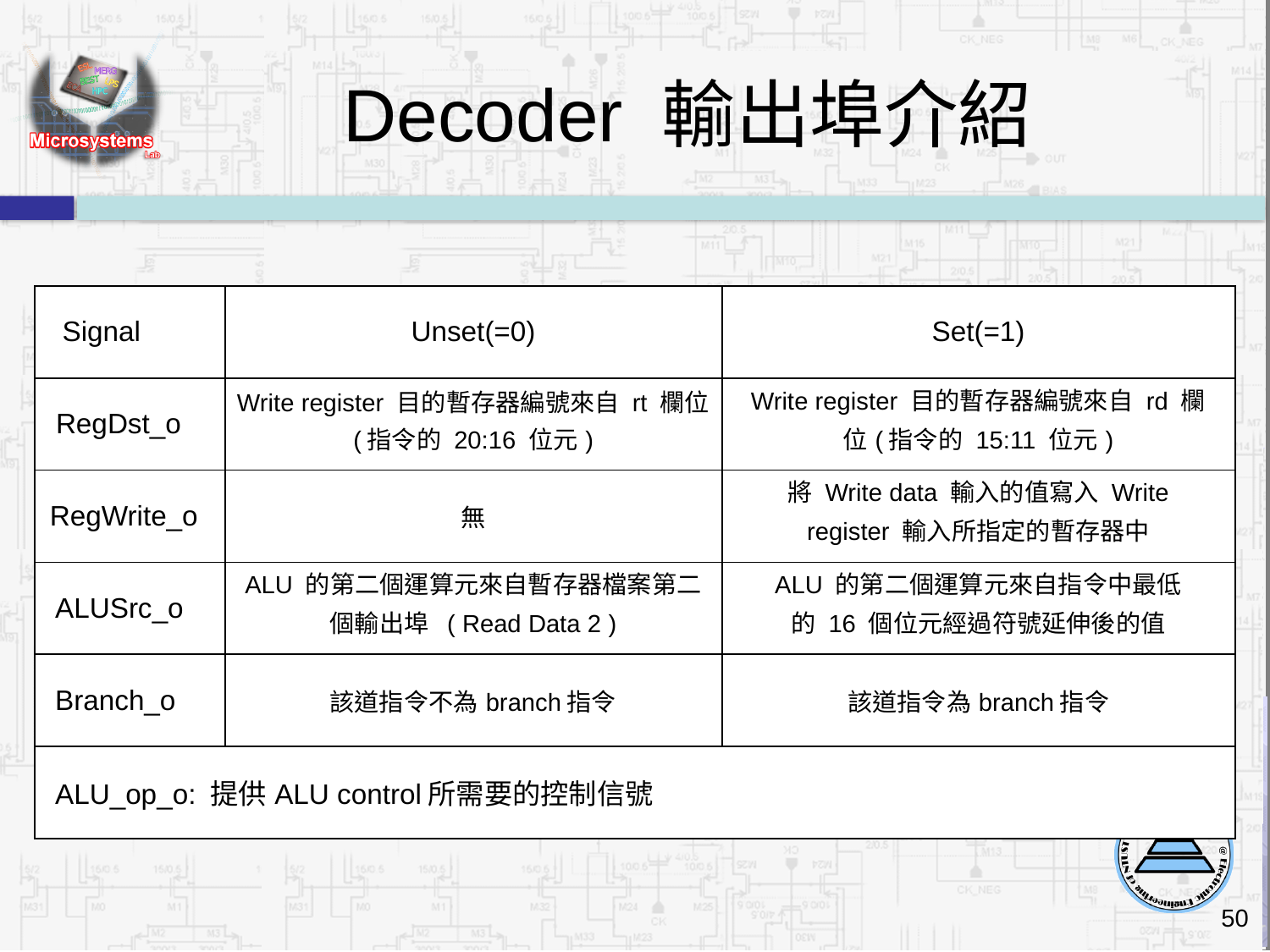

# Decoder 輸出埠介紹
| Signal | Unset(=0) | Set(=1) |
| --- | --- | --- |
| RegDst\_o | Write register 目的暫存器編號來自 rt 欄位 (指令的 20:16 位元) | Write register 目的暫存器編號來自 rd 欄 位(指令的 15:11 位元) |
| RegWrite\_o | 無 | 將 Write data 輸入的值寫入 Write register 輸入所指定的暫存器中 |
| ALUSrc\_o | ALU 的第二個運算元來自暫存器檔案第二 個輸出埠 ( Read Data 2 ) | ALU 的第二個運算元來自指令中最低 的 16 個位元經過符號延伸後的值 |
| Branch\_o | 該道指令不為branch指令 | 該道指令為branch指令 |
| ALU\_op\_o: 提供ALU control所需要的控制信號 |  |  |
50